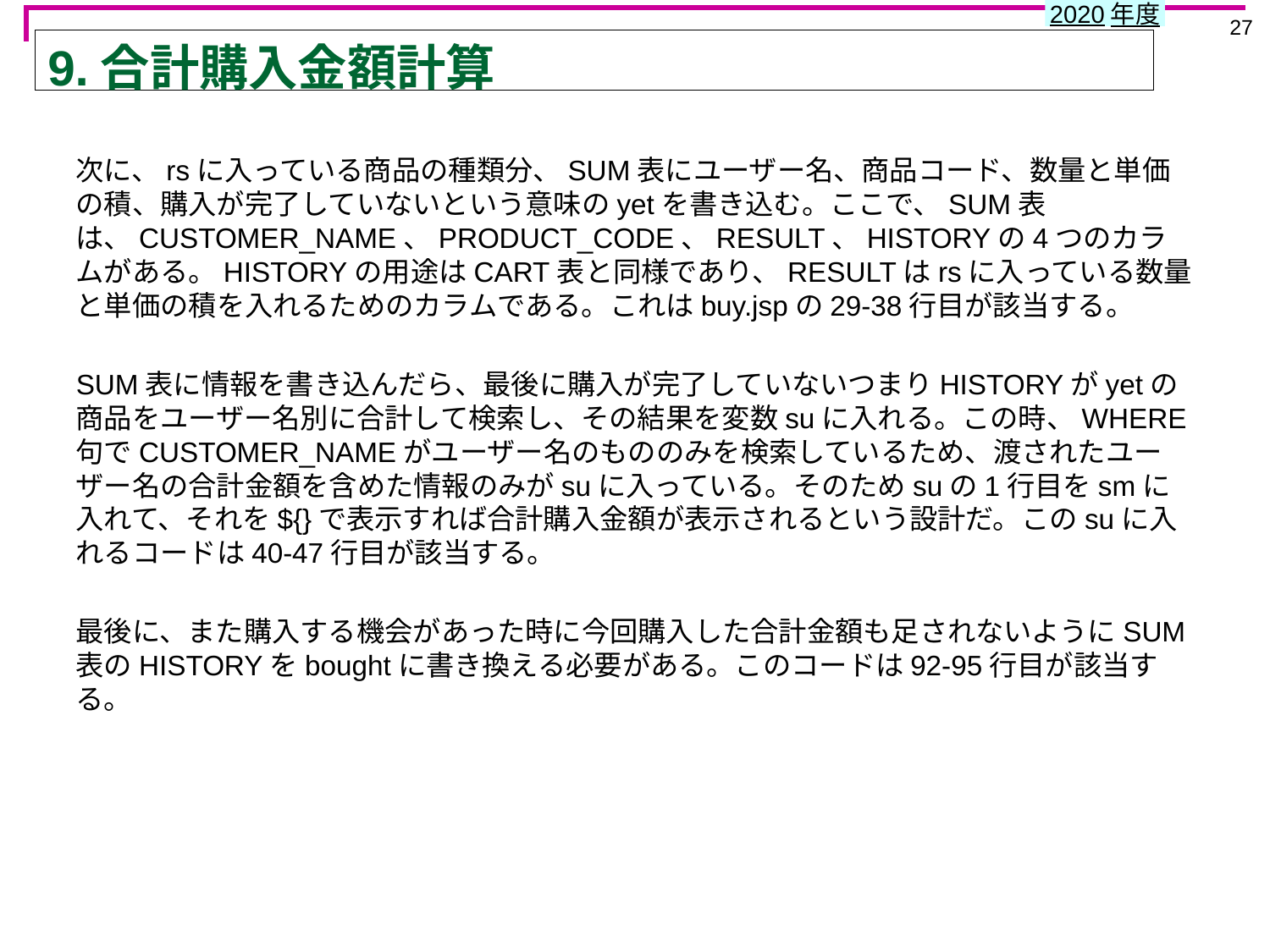

27
# 9.合計購入金額計算
次に、rsに入っている商品の種類分、SUM表にユーザー名、商品コード、数量と単価の積、購入が完了していないという意味のyetを書き込む。ここで、SUM表は、CUSTOMER_NAME、PRODUCT_CODE、RESULT、HISTORYの4つのカラムがある。HISTORYの用途はCART表と同様であり、RESULTはrsに入っている数量と単価の積を入れるためのカラムである。これはbuy.jspの29-38行目が該当する。

SUM表に情報を書き込んだら、最後に購入が完了していないつまりHISTORYがyetの商品をユーザー名別に合計して検索し、その結果を変数suに入れる。この時、WHERE句でCUSTOMER_NAMEがユーザー名のもののみを検索しているため、渡されたユーザー名の合計金額を含めた情報のみがsuに入っている。そのためsuの1行目をsmに入れて、それを${}で表示すれば合計購入金額が表示されるという設計だ。このsuに入れるコードは40-47行目が該当する。

最後に、また購入する機会があった時に今回購入した合計金額も足されないようにSUM表のHISTORYをboughtに書き換える必要がある。このコードは92-95行目が該当する。